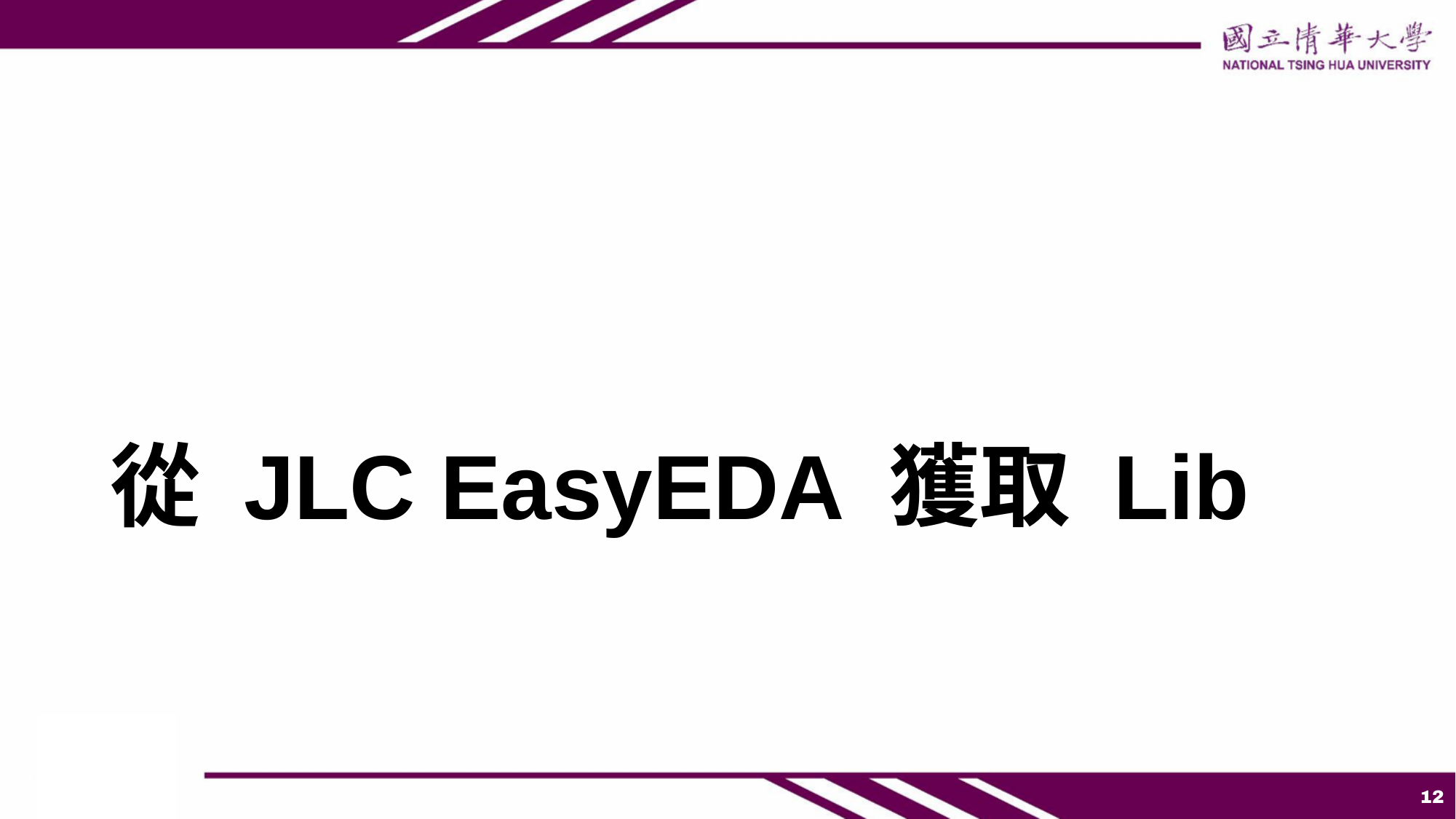

# 從 JLC EasyEDA 獲取 Lib

12